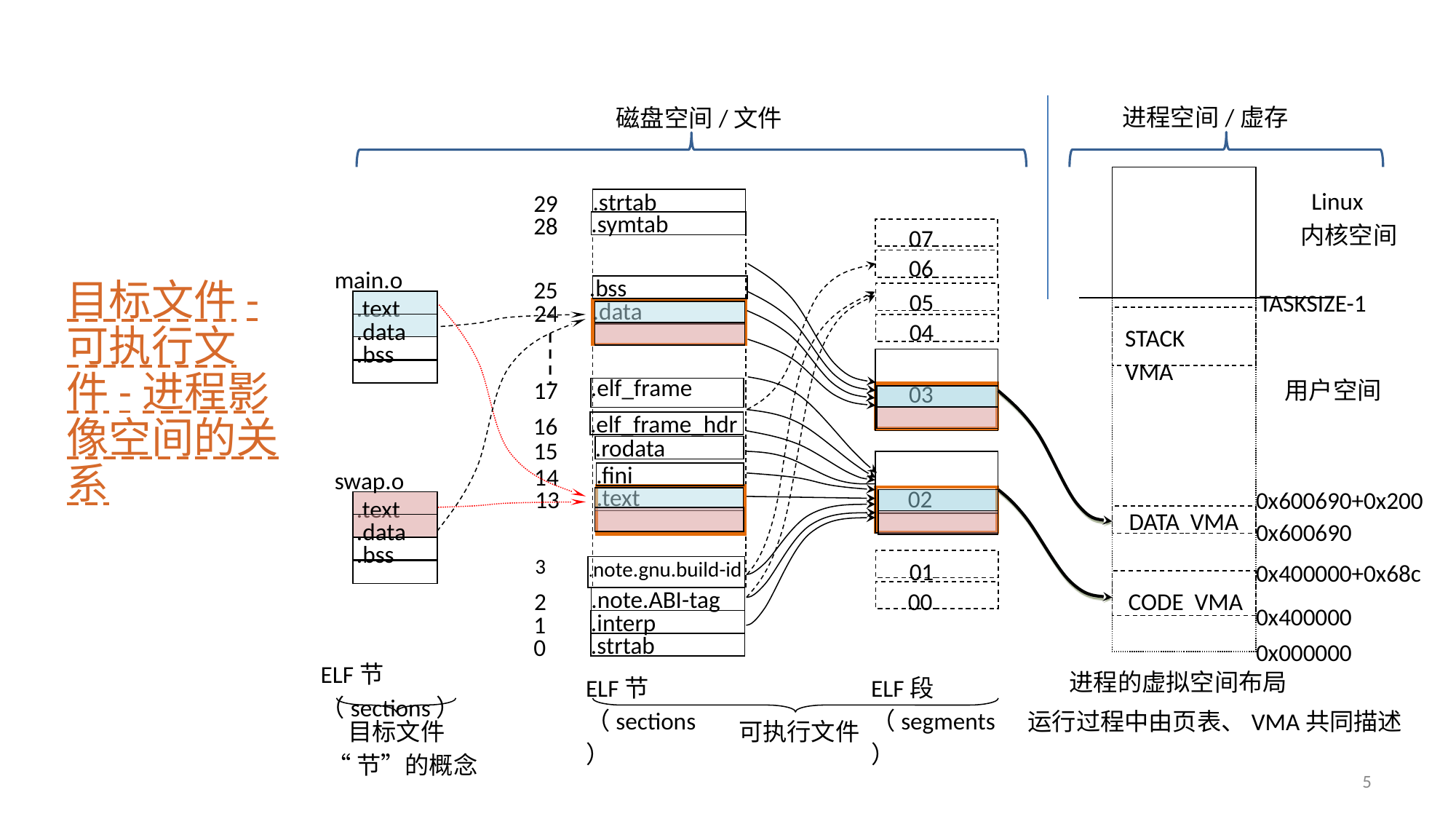

进程空间/虚存
磁盘空间/文件
目标文件-可执行文件-进程影像空间的关系

  Linux
内核空间
.strtab

29

.symtab
28

07

06

main.o

.bss

25

05

TASKSIZE-1

.text

.data

24

.data

04

STACK  VMA

.bss

用户空间

.elf_frame

17

03

.elf_frame_hdr

16

.rodata

15

.fini

14

swap.o

.text

13

02

0x600690+0x200

.text

DATA  VMA

.data

0x600690

.bss

3
.note.gnu.build-id

01

0x400000+0x68c

.note.ABI-tag

2

00

CODE  VMA

0x400000

.interp

1

.strtab
0

0x000000

ELF节（sections）

进程的虚拟空间布局

ELF节（sections）

ELF段（segments）

运行过程中由页表、VMA共同描述
目标文件

可执行文件

“节”的概念
5